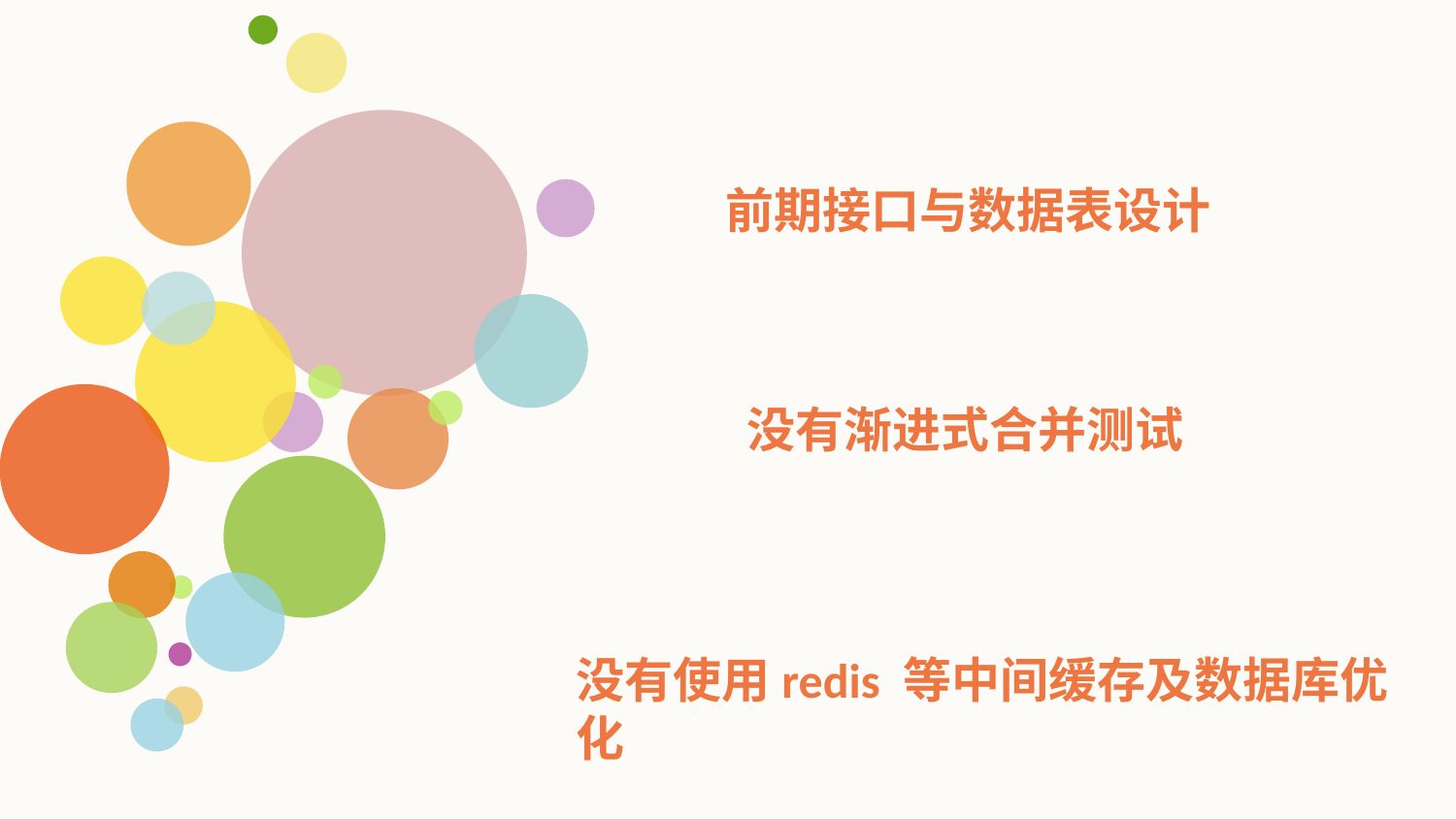

前期接口与数据表设计

没有渐进式合并测试

没有使用redis 等中间缓存及数据库优化